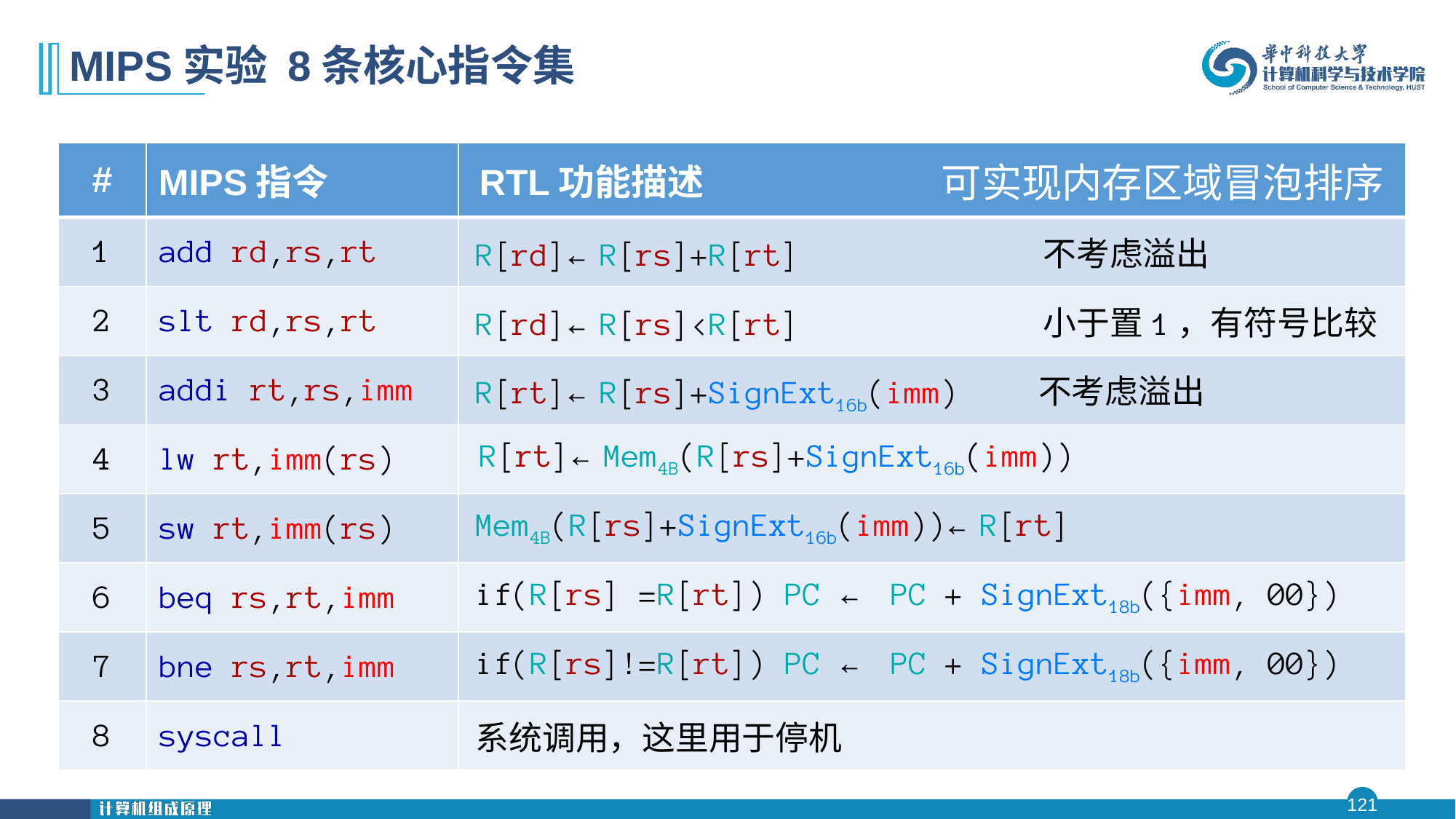

# MIPS实验 8条核心指令集
| # | MIPS指令 | RTL功能描述 |
| --- | --- | --- |
| 1 | add rd,rs,rt | R[rd]←R[rs]+R[rt] 不考虑溢出 |
| 2 | slt rd,rs,rt | R[rd]←R[rs]<R[rt] 小于置1，有符号比较 |
| 3 | addi rt,rs,imm | R[rt]←R[rs]+SignExt16b(imm) 不考虑溢出 |
| 4 | lw rt,imm(rs) | R[rt]←Mem4B(R[rs]+SignExt16b(imm)) |
| 5 | sw rt,imm(rs) | Mem4B(R[rs]+SignExt16b(imm))←R[rt] |
| 6 | beq rs,rt,imm | if(R[rs] =R[rt]) PC ← PC + SignExt18b({imm, 00}) |
| 7 | bne rs,rt,imm | if(R[rs]!=R[rt]) PC ← PC + SignExt18b({imm, 00}) |
| 8 | syscall | 系统调用，这里用于停机 |
可实现内存区域冒泡排序